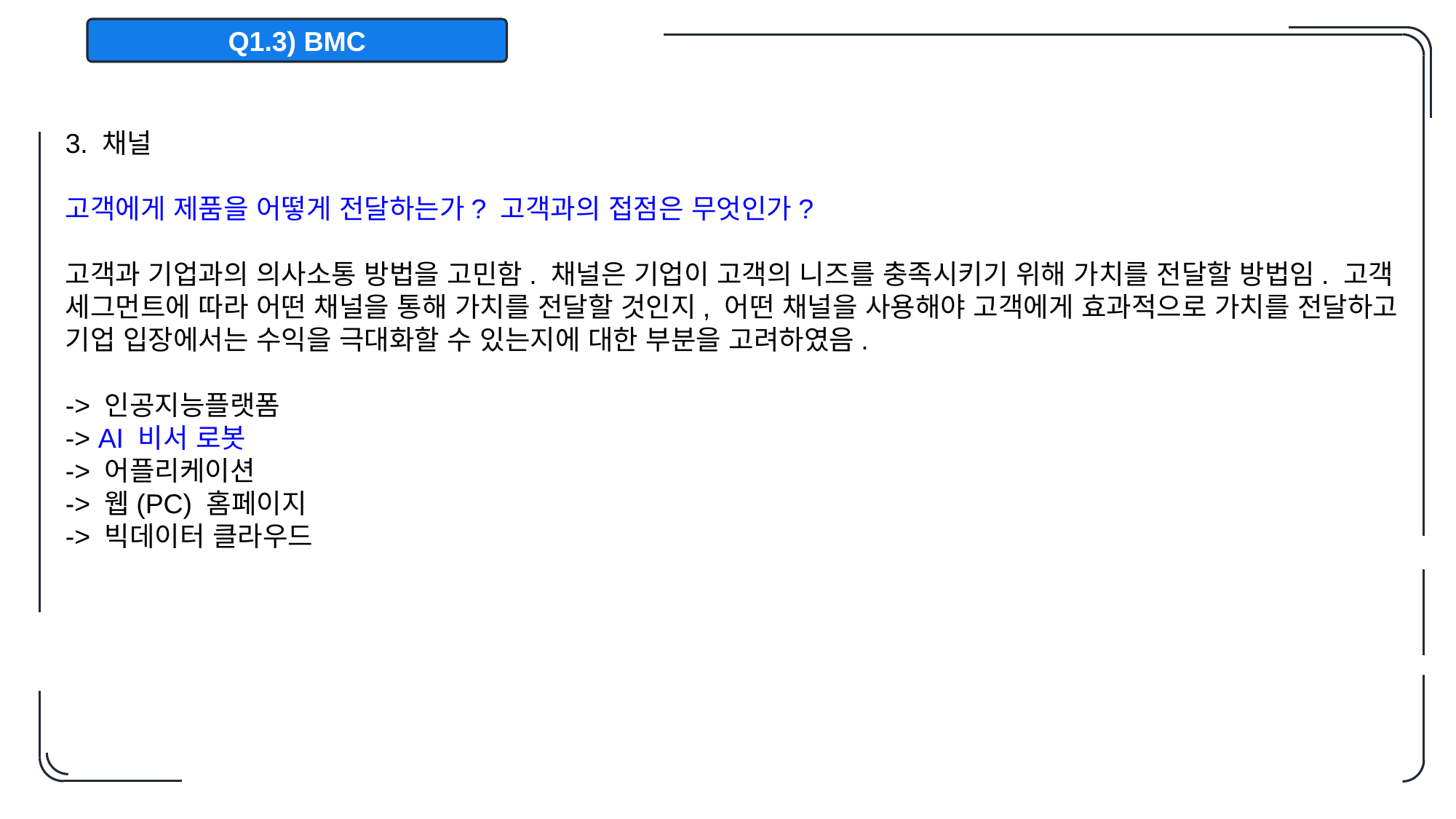

Q1.3) BMC

3. 채널

고객에게 제품을 어떻게 전달하는가? 고객과의 접점은 무엇인가?

고객과 기업과의 의사소통 방법을 고민함. 채널은 기업이 고객의 니즈를 충족시키기 위해 가치를 전달할 방법임. 고객 세그먼트에 따라 어떤 채널을 통해 가치를 전달할 것인지, 어떤 채널을 사용해야 고객에게 효과적으로 가치를 전달하고 기업 입장에서는 수익을 극대화할 수 있는지에 대한 부분을 고려하였음.

-> 인공지능플랫폼
-> AI 비서 로봇
-> 어플리케이션
-> 웹(PC) 홈페이지
-> 빅데이터 클라우드